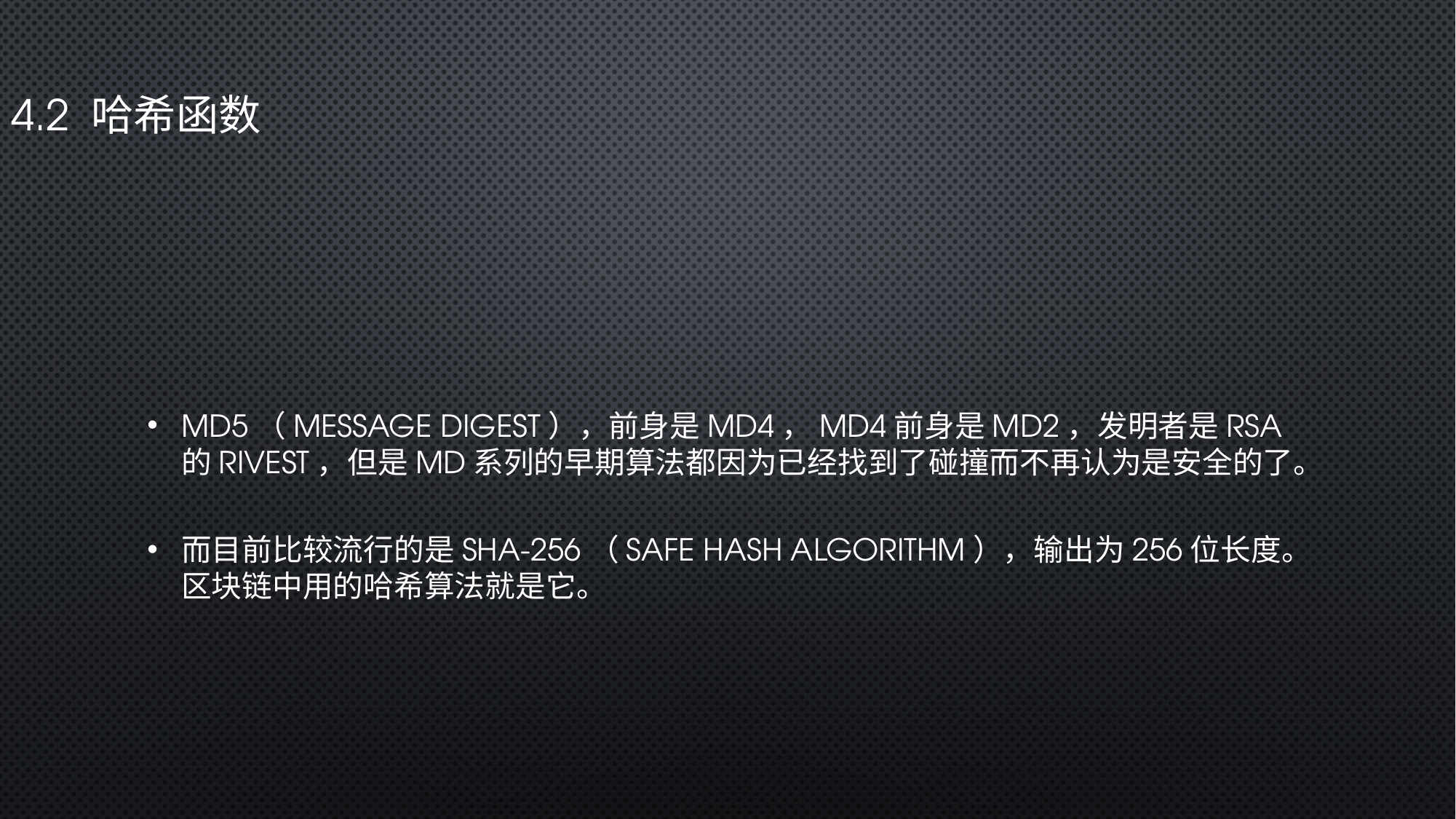

# 4.2 哈希函数
MD5（Message Digest），前身是MD4，MD4前身是MD2，发明者是RSA的Rivest，但是MD系列的早期算法都因为已经找到了碰撞而不再认为是安全的了。
而目前比较流行的是SHA-256（Safe Hash Algorithm），输出为256位长度。区块链中用的哈希算法就是它。